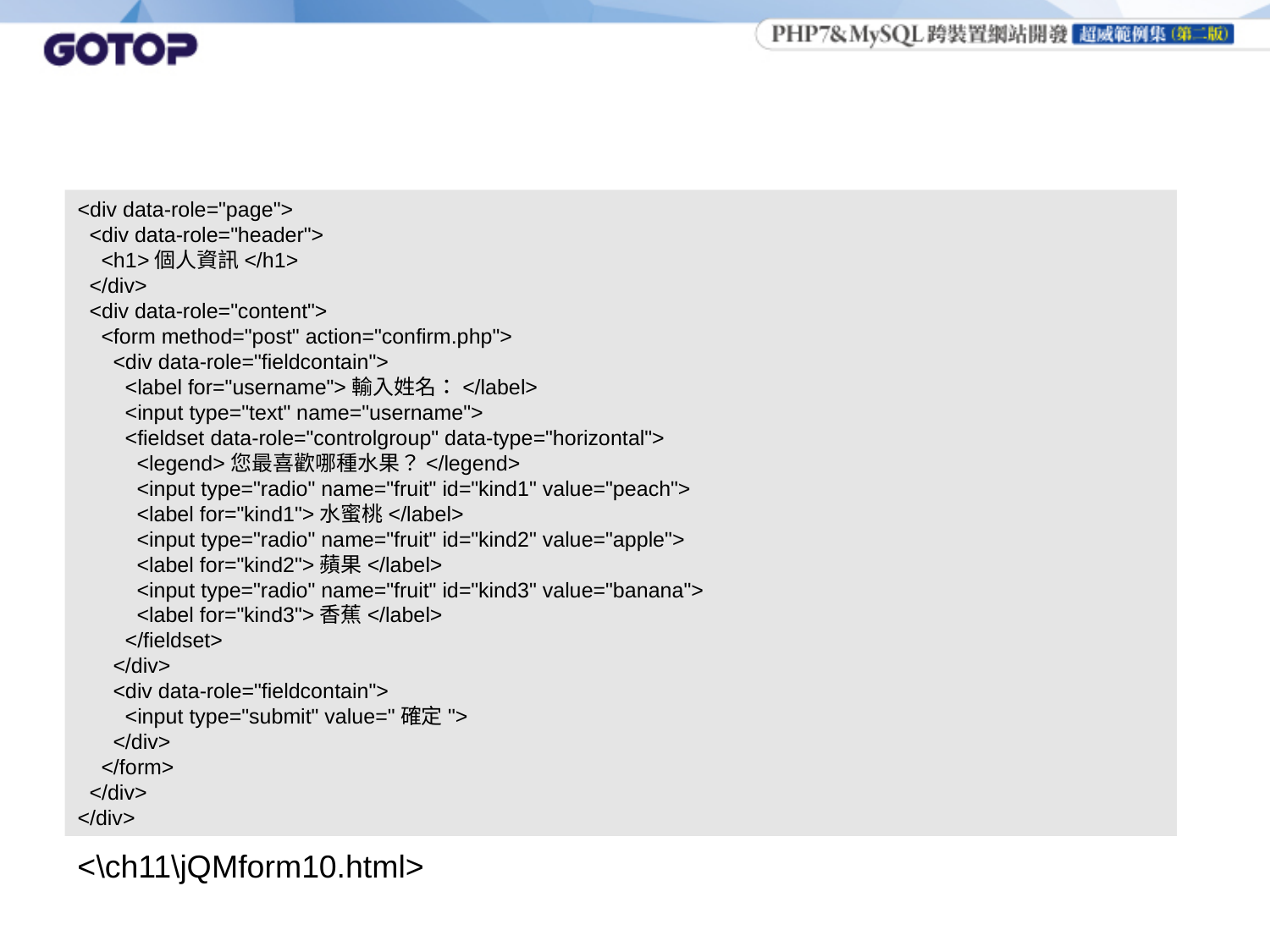

<div data-role="page">
  <div data-role="header">
    <h1>個人資訊</h1>
  </div>
  <div data-role="content">
    <form method="post" action="confirm.php">
      <div data-role="fieldcontain">
        <label for="username">輸入姓名：</label>
        <input type="text" name="username">
        <fieldset data-role="controlgroup" data-type="horizontal">
          <legend>您最喜歡哪種水果？</legend>
          <input type="radio" name="fruit" id="kind1" value="peach">
          <label for="kind1">水蜜桃</label>
          <input type="radio" name="fruit" id="kind2" value="apple">
          <label for="kind2">蘋果</label>
          <input type="radio" name="fruit" id="kind3" value="banana">
          <label for="kind3">香蕉</label>
        </fieldset>
      </div>
      <div data-role="fieldcontain">
        <input type="submit" value="確定">
      </div>
    </form>
  </div>
</div>

<\ch11\jQMform10.html>